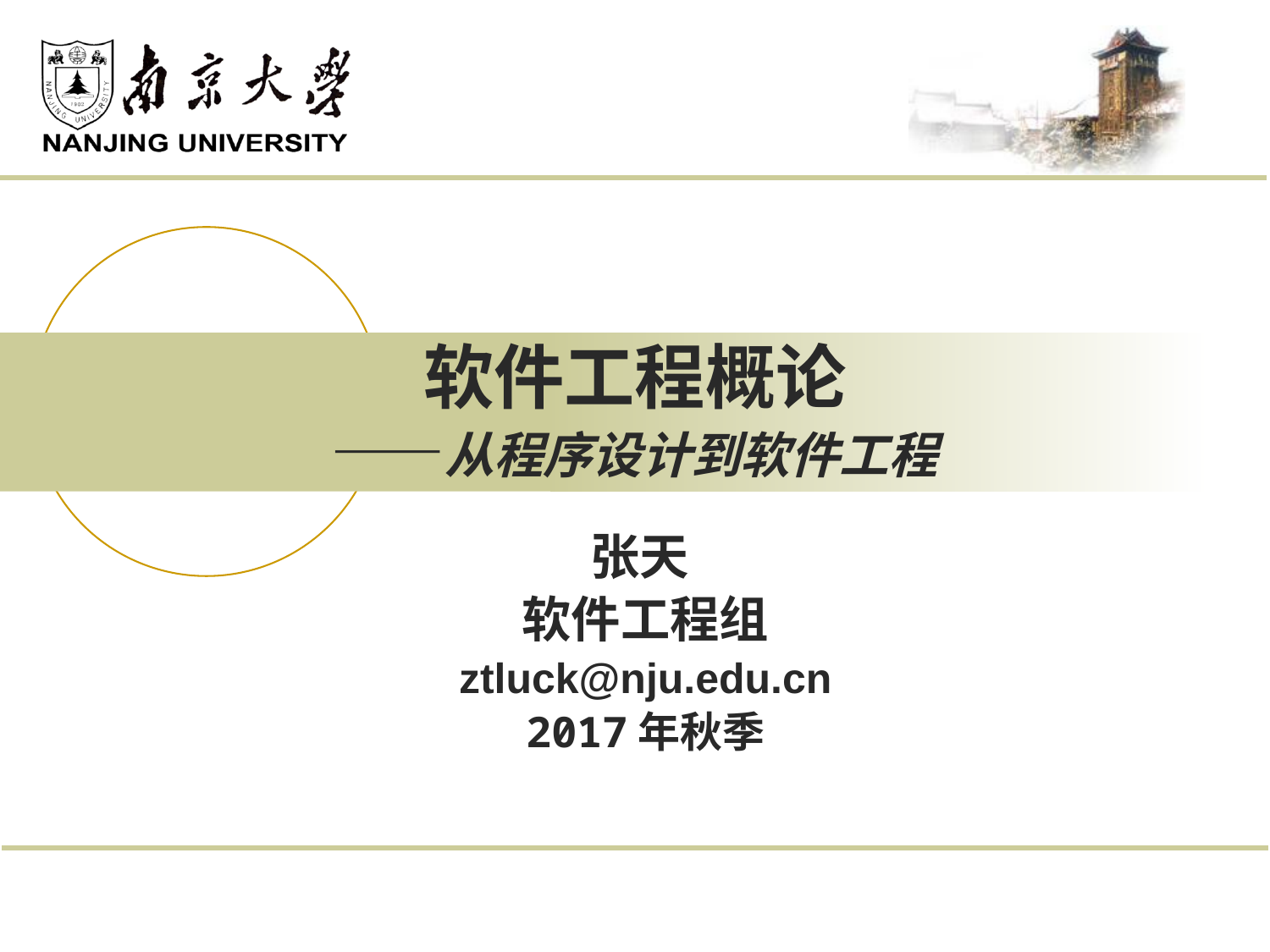

# 软件工程概论 ——从程序设计到软件工程
张天
软件工程组
ztluck@nju.edu.cn
2017年秋季